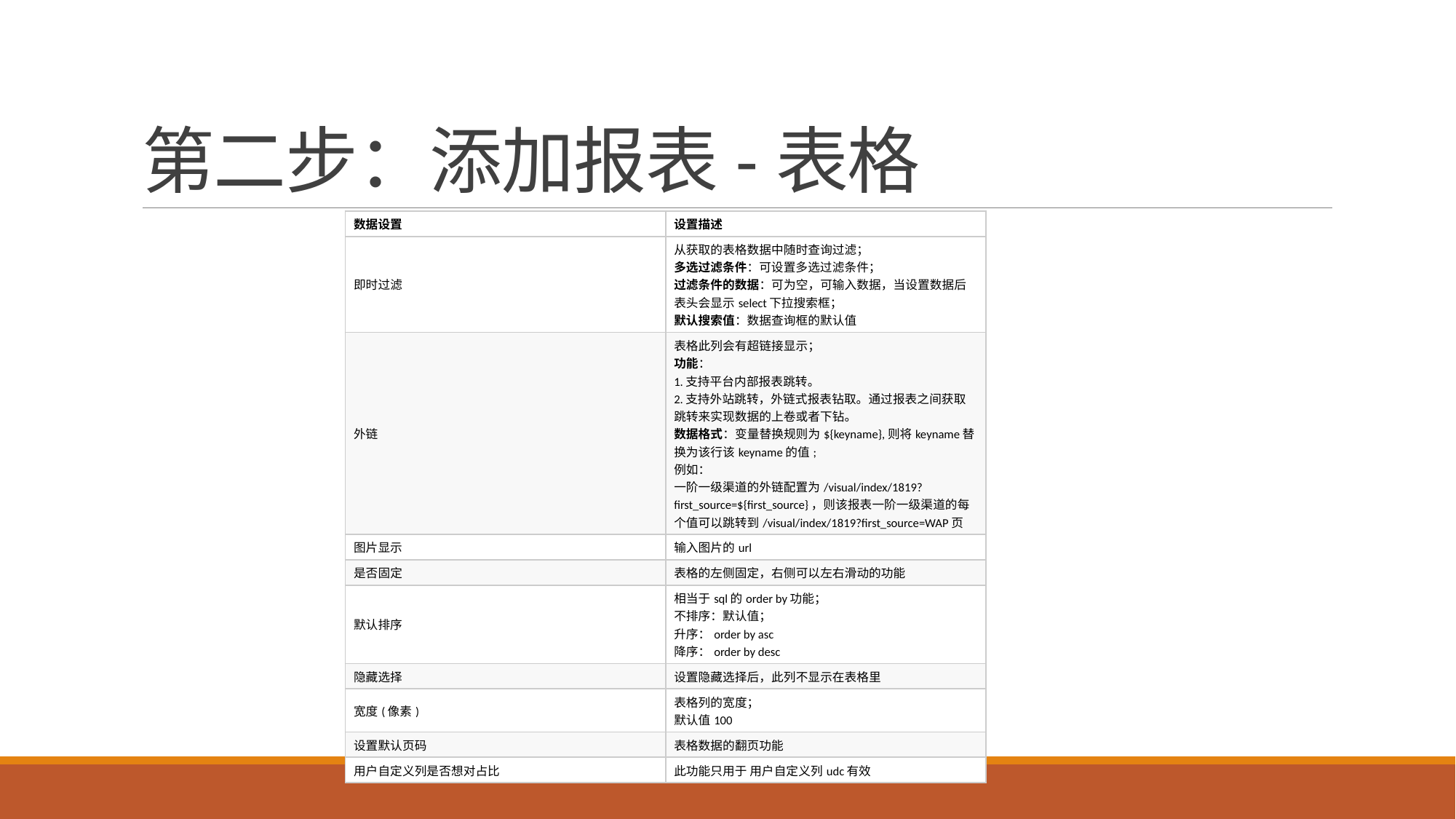

# 第二步：添加报表-表格
| 数据设置 | 设置描述 |
| --- | --- |
| 即时过滤 | 从获取的表格数据中随时查询过滤； 多选过滤条件：可设置多选过滤条件； 过滤条件的数据：可为空，可输入数据，当设置数据后表头会显示select下拉搜索框； 默认搜索值：数据查询框的默认值 |
| 外链 | 表格此列会有超链接显示； 功能： 1.支持平台内部报表跳转。  2.支持外站跳转，外链式报表钻取。通过报表之间获取跳转来实现数据的上卷或者下钻。 数据格式：变量替换规则为${keyname},则将keyname替换为该行该keyname的值;  例如： 一阶一级渠道的外链配置为/visual/index/1819?first\_source=${first\_source}，则该报表一阶一级渠道的每个值可以跳转到/visual/index/1819?first\_source=WAP页 |
| 图片显示 | 输入图片的url |
| 是否固定 | 表格的左侧固定，右侧可以左右滑动的功能 |
| 默认排序 | 相当于sql的order by功能； 不排序：默认值； 升序：order by asc 降序：order by desc |
| 隐藏选择 | 设置隐藏选择后，此列不显示在表格里 |
| 宽度(像素) | 表格列的宽度； 默认值100 |
| 设置默认页码 | 表格数据的翻页功能 |
| 用户自定义列是否想对占比 | 此功能只用于 用户自定义列udc有效 |